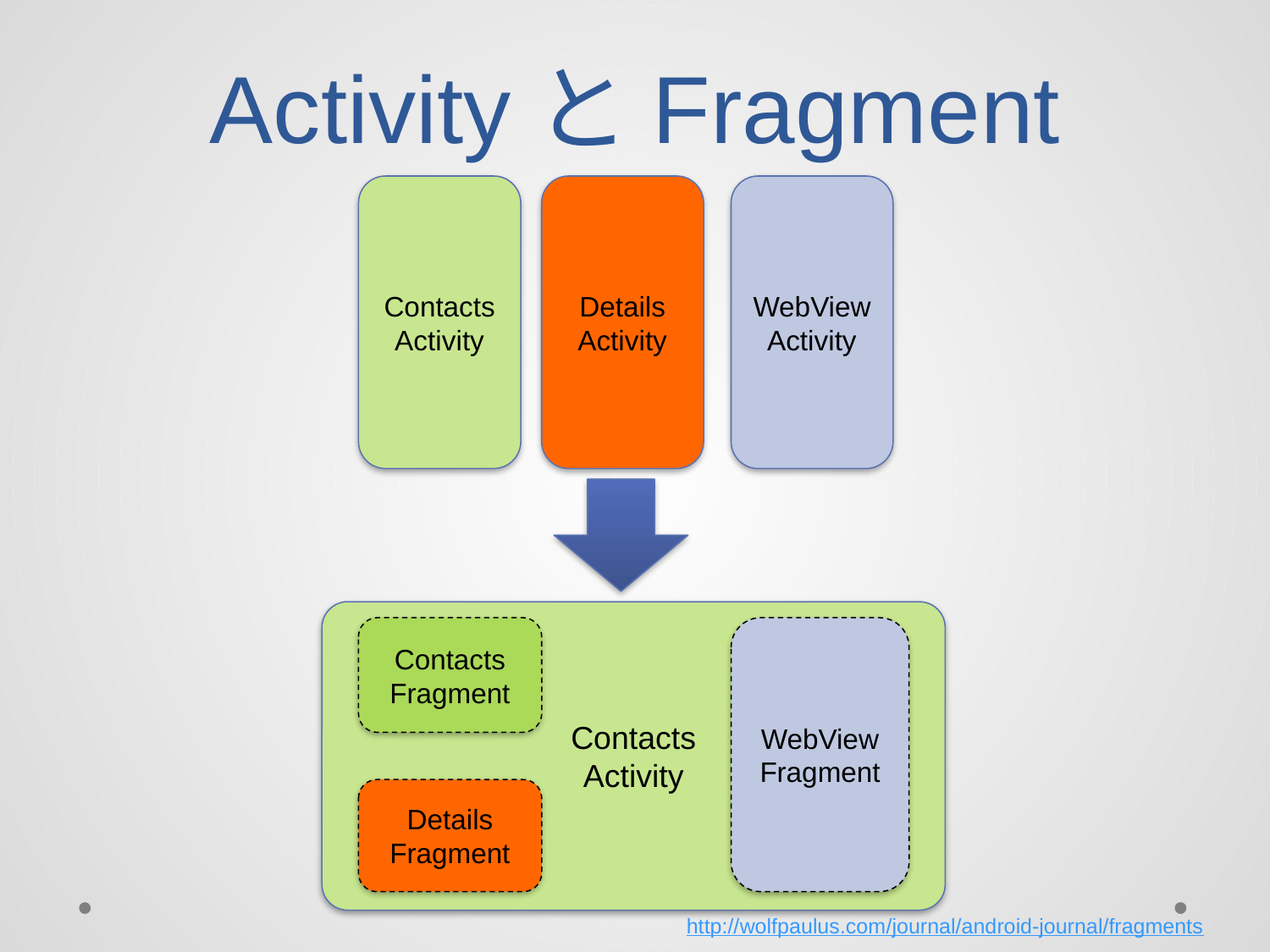

# ActivityとFragment
Contacts
Activity
Details
Activity
WebView
Activity

Contacts
Activity
Contacts
Fragment
WebView
Fragment
Details
Fragment
http://wolfpaulus.com/journal/android-journal/fragments